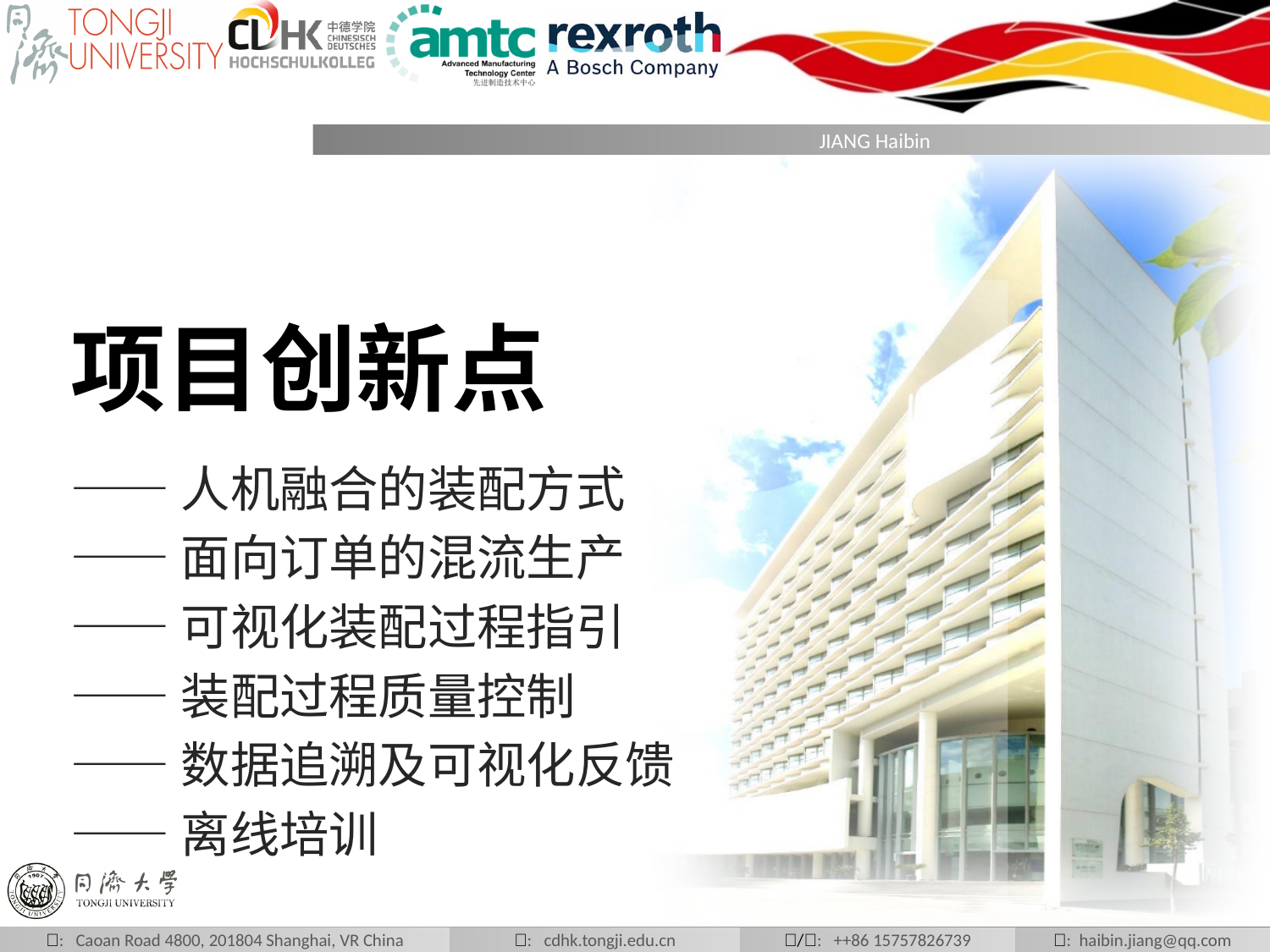

# 项目创新点
——人机融合的装配方式
——面向订单的混流生产
——可视化装配过程指引
——装配过程质量控制
——数据追溯及可视化反馈
——离线培训